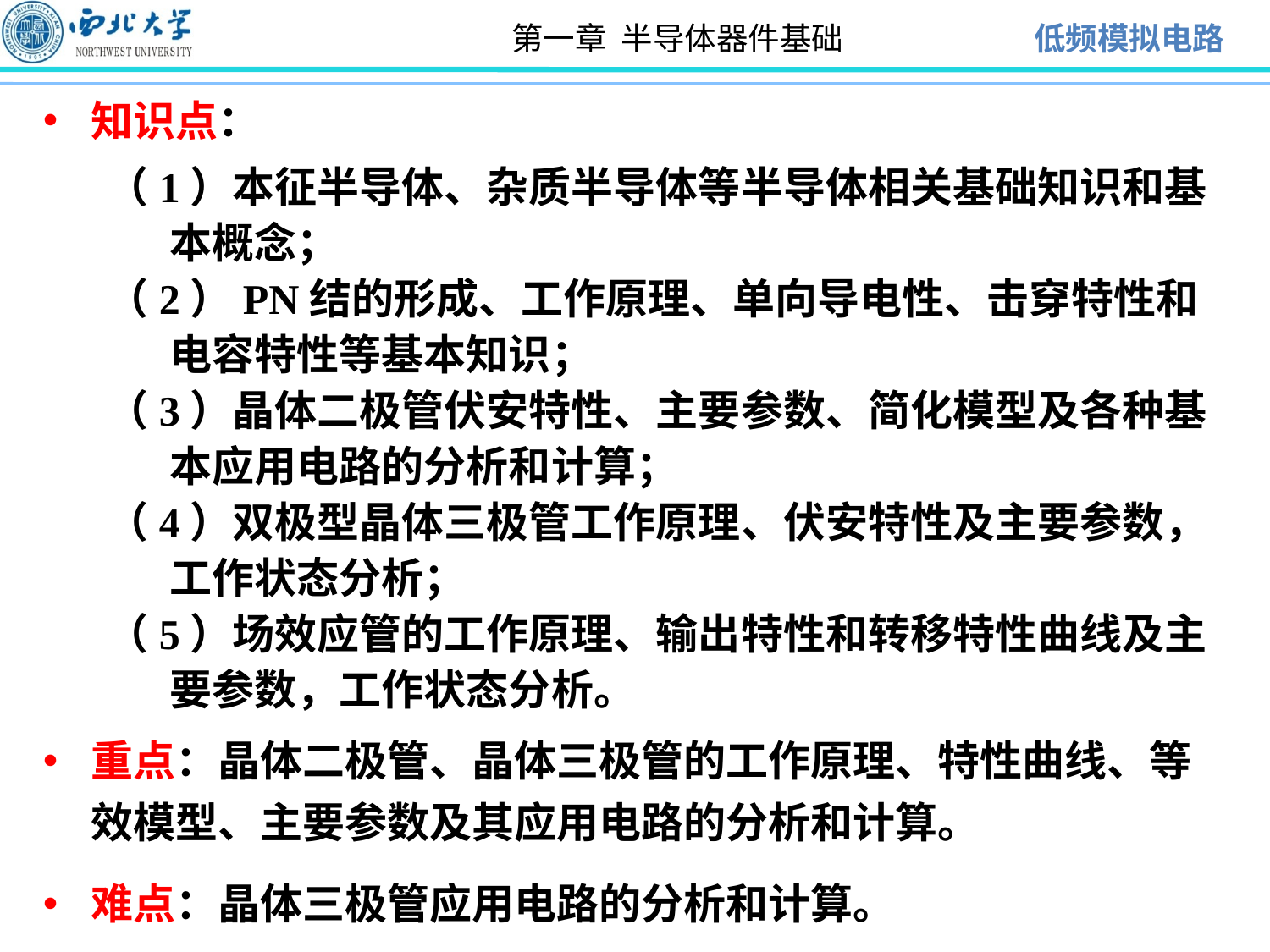

知识点：
（1）本征半导体、杂质半导体等半导体相关基础知识和基本概念；
（2）PN结的形成、工作原理、单向导电性、击穿特性和电容特性等基本知识；
（3）晶体二极管伏安特性、主要参数、简化模型及各种基本应用电路的分析和计算；
（4）双极型晶体三极管工作原理、伏安特性及主要参数，工作状态分析；
（5）场效应管的工作原理、输出特性和转移特性曲线及主要参数，工作状态分析。
重点：晶体二极管、晶体三极管的工作原理、特性曲线、等效模型、主要参数及其应用电路的分析和计算。
难点：晶体三极管应用电路的分析和计算。
2